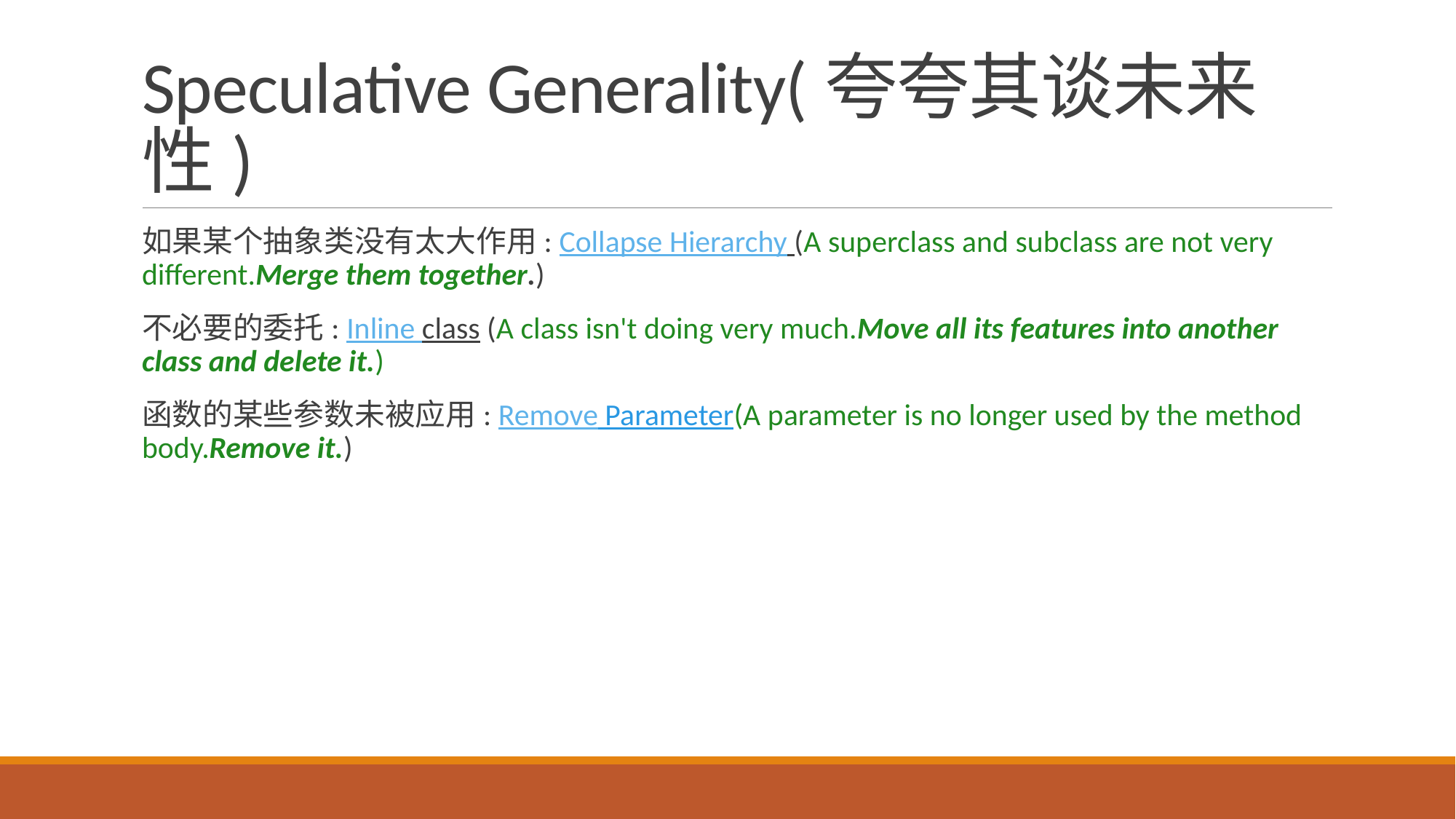

# Speculative Generality(夸夸其谈未来性)
如果某个抽象类没有太大作用: Collapse Hierarchy (A superclass and subclass are not very different.Merge them together.)
不必要的委托: Inline class (A class isn't doing very much.Move all its features into another class and delete it.)
函数的某些参数未被应用: Remove Parameter(A parameter is no longer used by the method body.Remove it.)